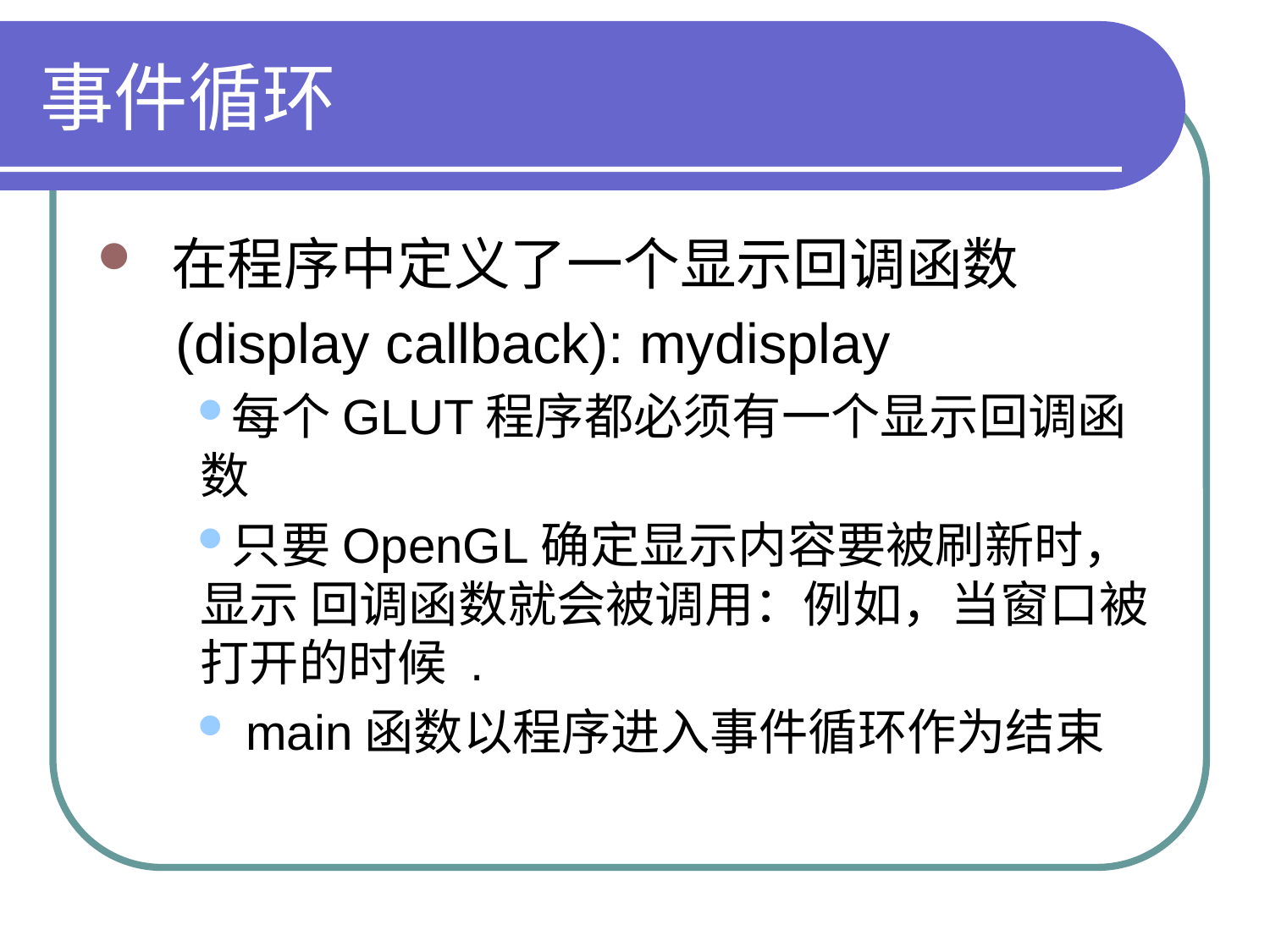

# 事件循环
 在程序中定义了一个显示回调函数
     (display callback): mydisplay
每个GLUT程序都必须有一个显示回调函数
只要OpenGL确定显示内容要被刷新时，显示 回调函数就会被调用：例如，当窗口被打开的时候 .
 main函数以程序进入事件循环作为结束